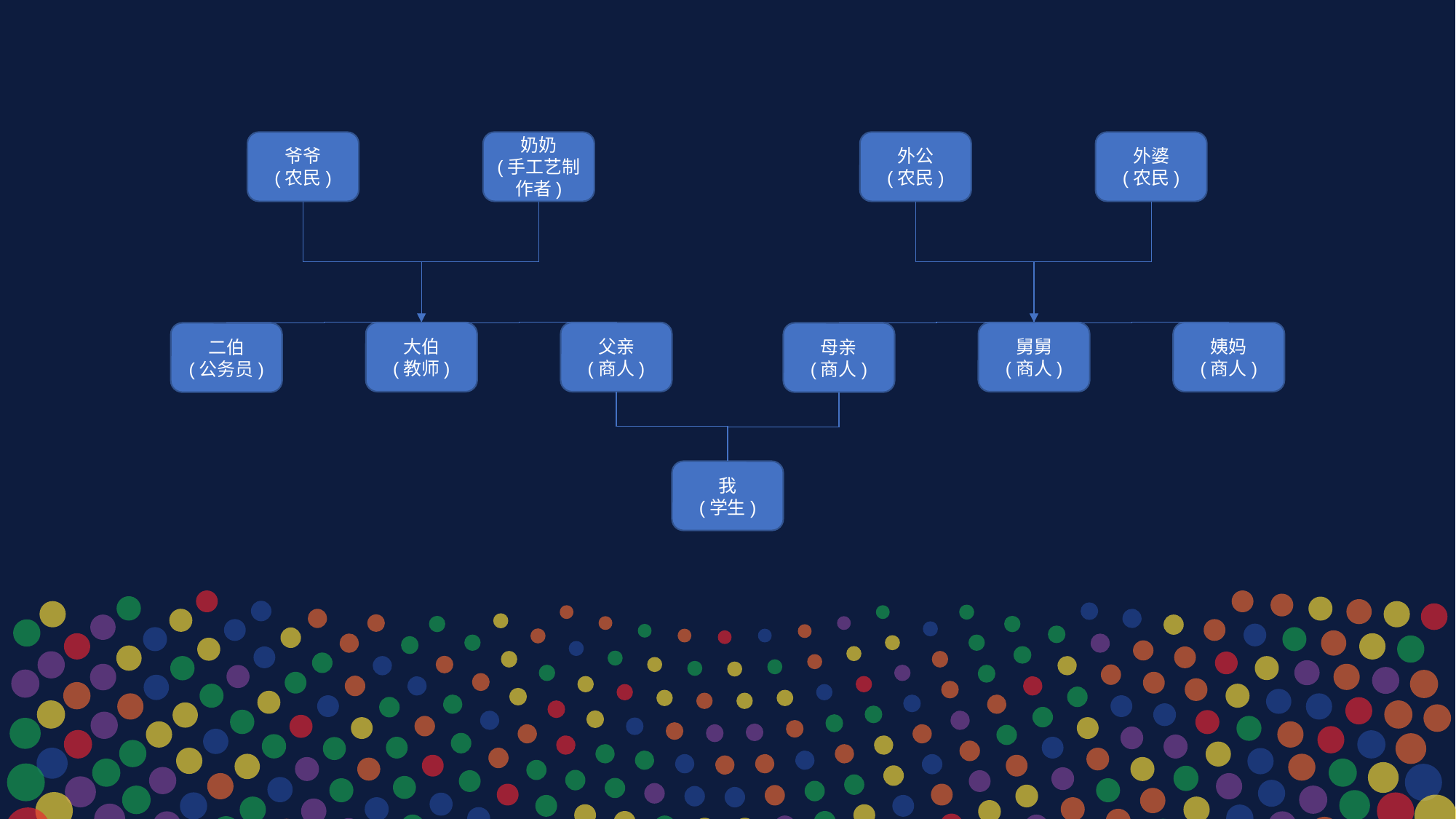

奶奶
(手工艺制作者)
爷爷
(农民)
大伯
(教师)
父亲
(商人)
二伯
(公务员)
外婆
(农民)
外公
(农民)
舅舅
(商人)
姨妈
(商人)
母亲
(商人)
我
(学生)